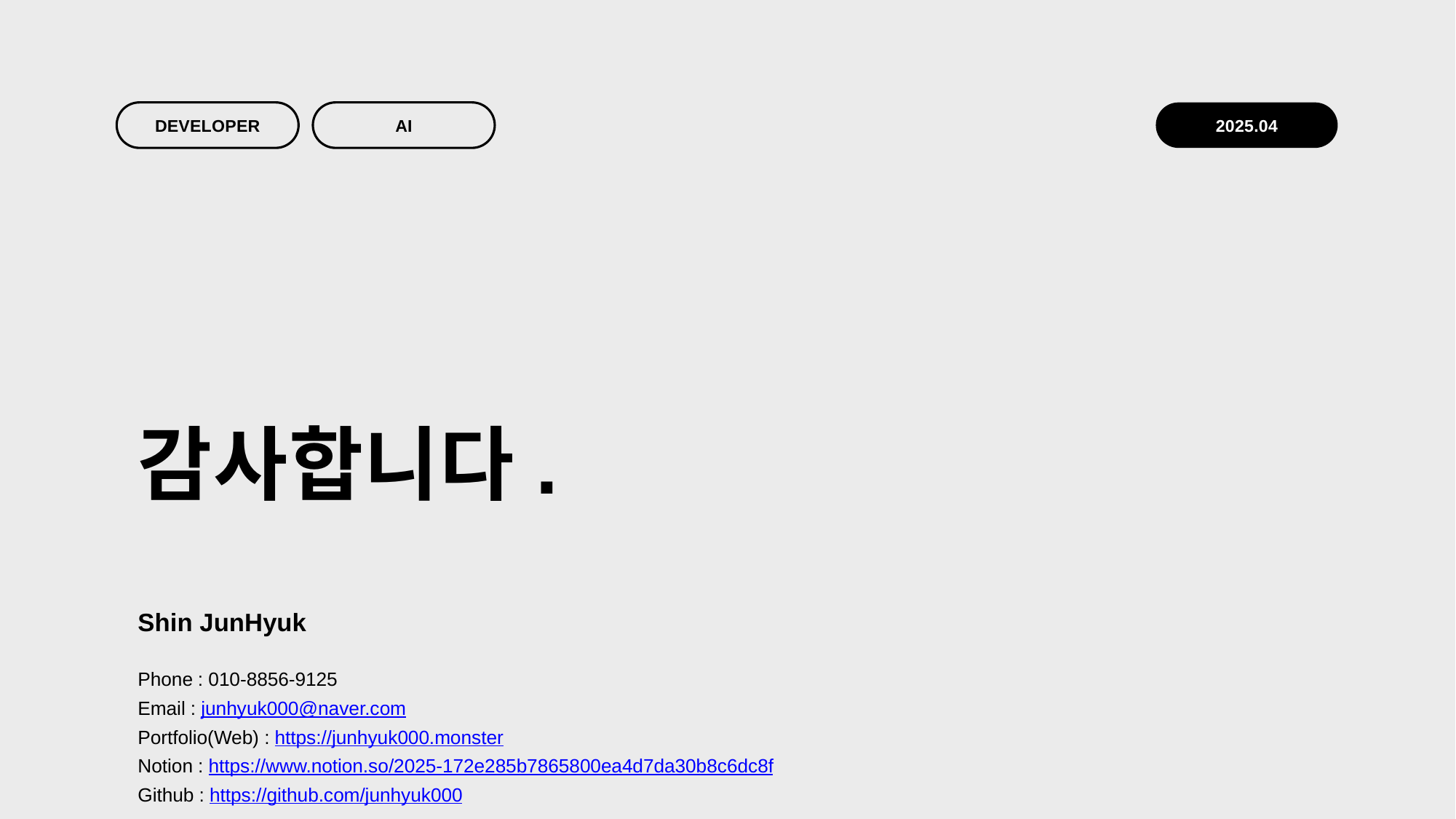

DEVELOPER
AI
2025.04
감사합니다.
Shin JunHyuk
Phone : 010-8856-9125
Email : junhyuk000@naver.com
Portfolio(Web) : https://junhyuk000.monster
Notion : https://www.notion.so/2025-172e285b7865800ea4d7da30b8c6dc8f
Github : https://github.com/junhyuk000